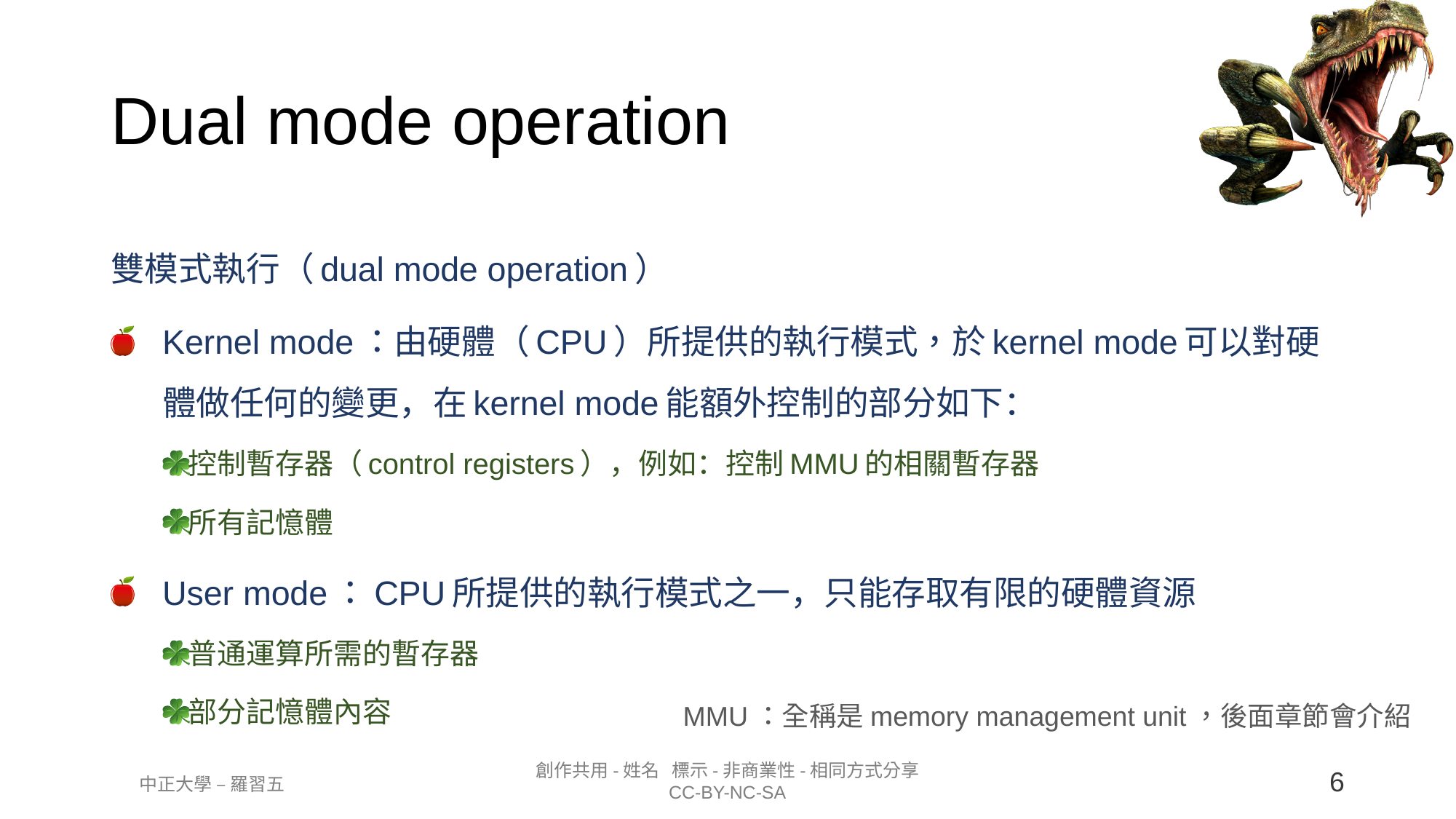

# Dual mode operation
雙模式執行（dual mode operation）
Kernel mode：由硬體（CPU）所提供的執行模式，於kernel mode可以對硬體做任何的變更，在kernel mode能額外控制的部分如下：
控制暫存器（control registers），例如：控制MMU的相關暫存器
所有記憶體
User mode：CPU所提供的執行模式之一，只能存取有限的硬體資源
普通運算所需的暫存器
部分記憶體內容
MMU：全稱是memory management unit，後面章節會介紹